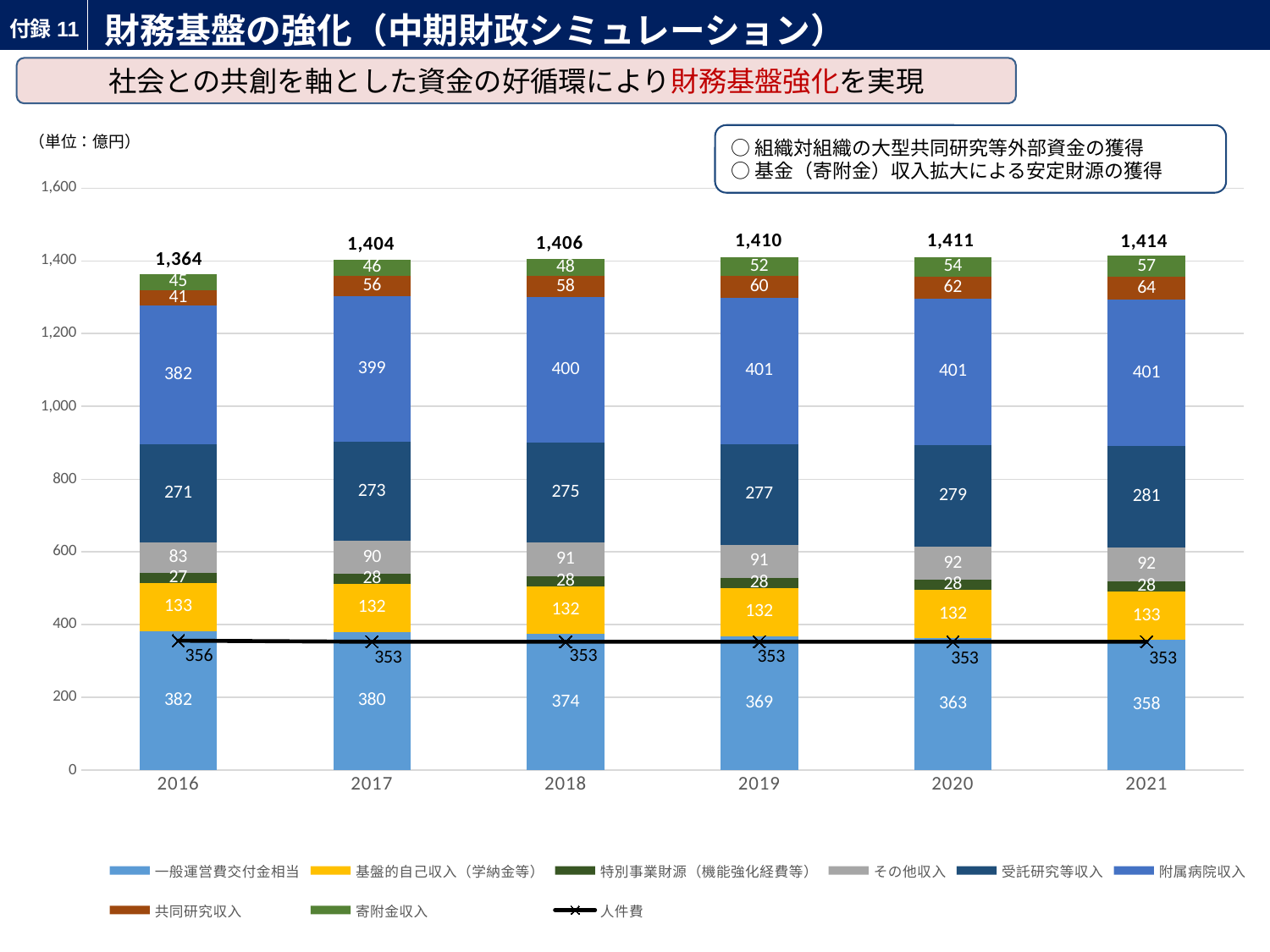

付録11
# 財務基盤の強化（中期財政シミュレーション）
（5/12）
「基盤強化」を削除
社会との共創を軸とした資金の好循環により財務基盤強化を実現

### Chart

| Category | 一般運営費交付金相当 | 基盤的自己収入（学納金等） | 特別事業財源（機能強化経費等） | その他収入 | 受託研究等収入 | 附属病院収入 | 共同研究収入 | 寄附金収入 | 人件費 |
|---|---|---|---|---|---|---|---|---|---|
| 2016 | 382.0 | 133.0 | 27.0 | 83.0 | 271.0 | 382.0 | 41.0 | 45.0 | 356.0 |
| 2017 | 380.0 | 132.0 | 28.0 | 90.0 | 273.0 | 399.0 | 56.0 | 46.0 | 353.0 |
| 2018 | 374.0 | 132.0 | 28.0 | 91.0 | 275.0 | 400.0 | 58.0 | 48.0 | 353.0 |
| 2019 | 369.0 | 132.0 | 28.0 | 91.0 | 277.0 | 401.0 | 60.0 | 52.0 | 353.0 |
| 2020 | 363.0 | 132.0 | 28.0 | 92.0 | 279.0 | 401.0 | 62.0 | 54.0 | 353.0 |
| 2021 | 358.0 | 133.0 | 28.0 | 92.0 | 281.0 | 401.0 | 64.0 | 57.0 | 353.0 |
○組織対組織の大型共同研究等外部資金の獲得
○基金（寄附金）収入拡大による安定財源の獲得